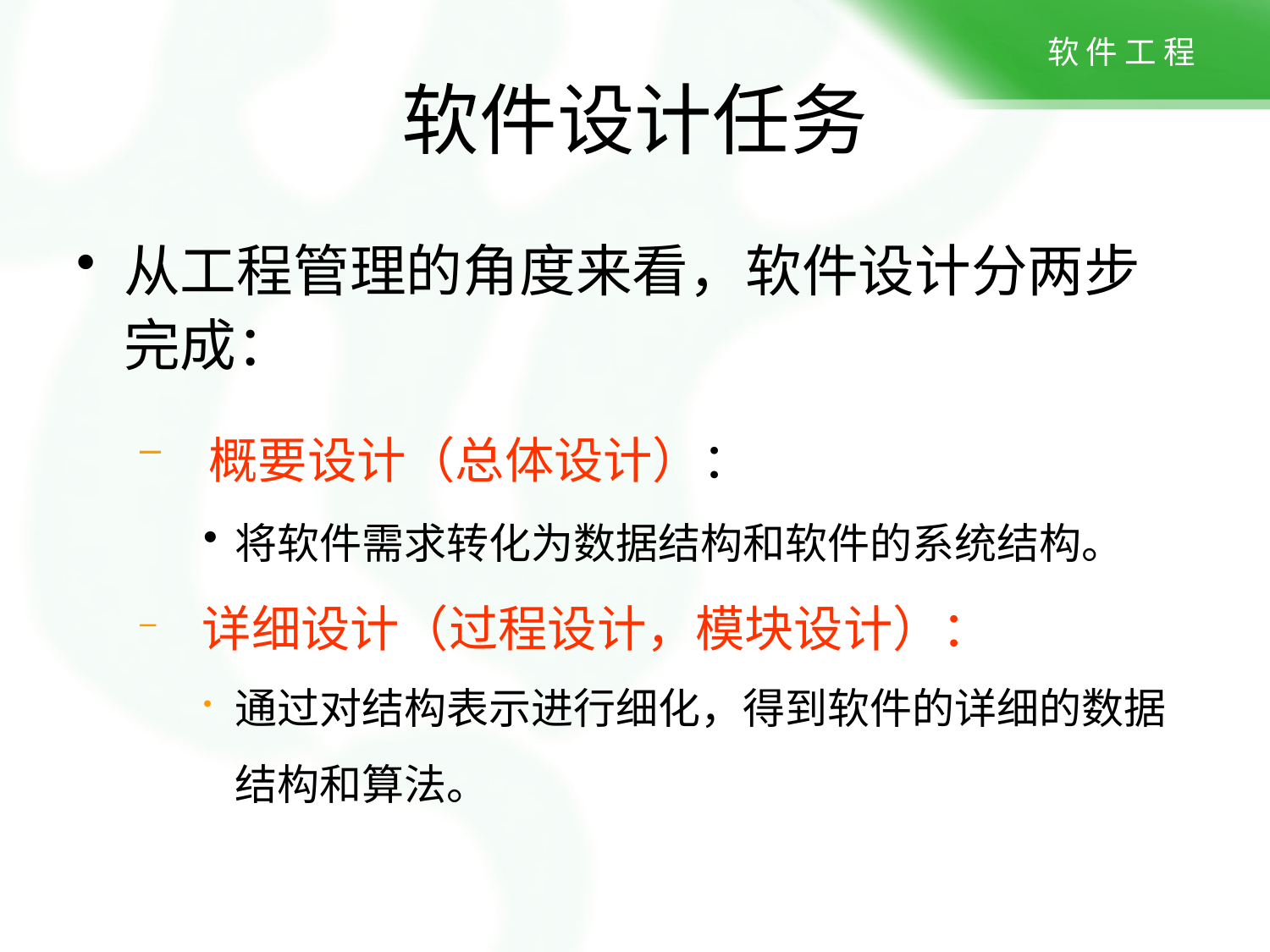

软件设计任务
从工程管理的角度来看，软件设计分两步完成：
 概要设计（总体设计）：
将软件需求转化为数据结构和软件的系统结构。
 详细设计（过程设计，模块设计）：
通过对结构表示进行细化，得到软件的详细的数据结构和算法。